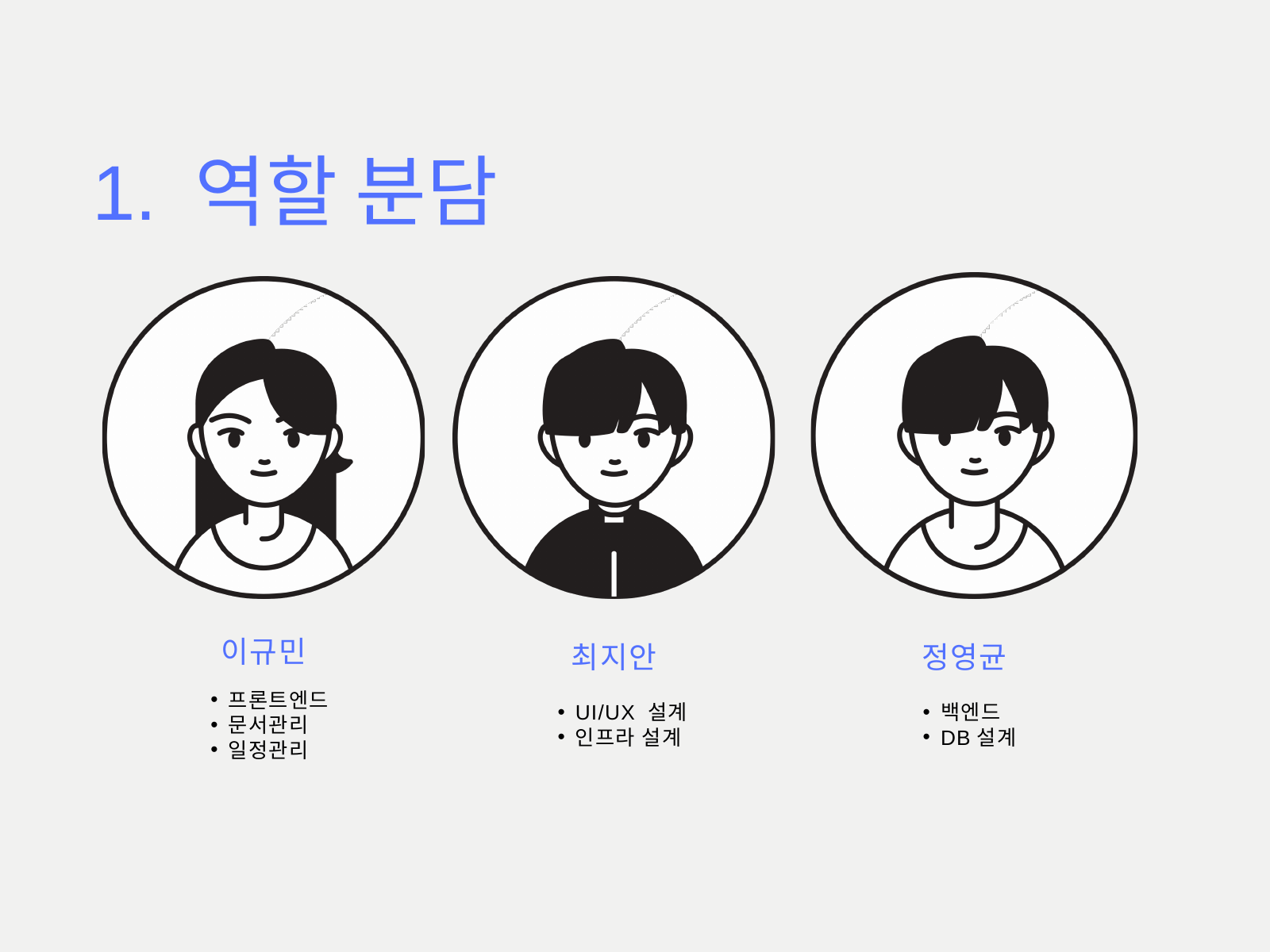

역할 분담

이규민
최지안
정영균
프론트엔드
문서관리
일정관리
UI/UX 설계
인프라 설계
백엔드
DB설계